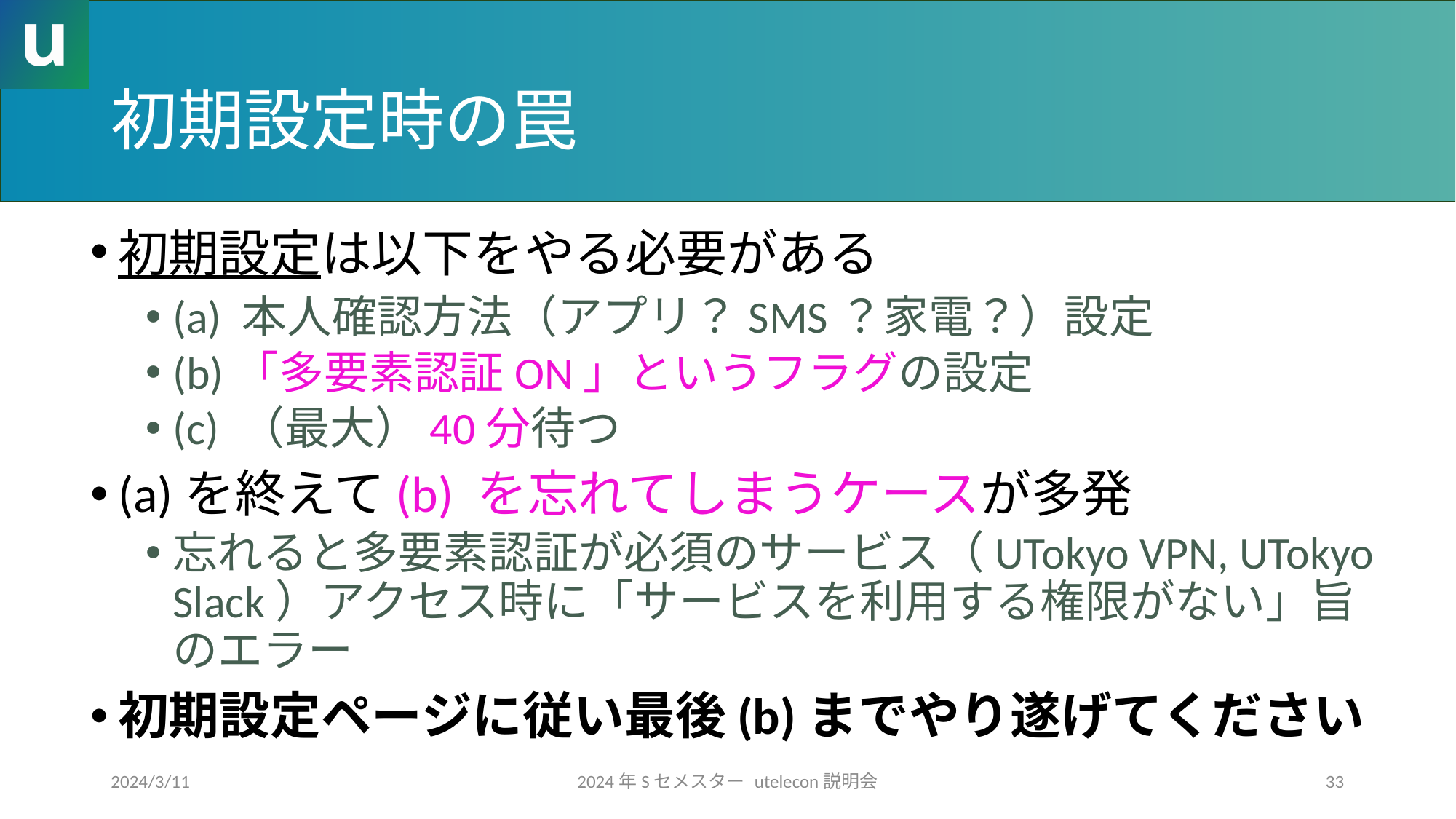

# 初期設定時の罠
初期設定は以下をやる必要がある
(a) 本人確認方法（アプリ？SMS？家電？）設定
(b)「多要素認証ON」というフラグの設定
(c) （最大）40分待つ
(a)を終えて(b) を忘れてしまうケースが多発
忘れると多要素認証が必須のサービス（UTokyo VPN, UTokyo Slack）アクセス時に「サービスを利用する権限がない」旨のエラー
初期設定ページに従い最後(b)までやり遂げてください
2024/3/11
2024年Sセメスター utelecon説明会
33